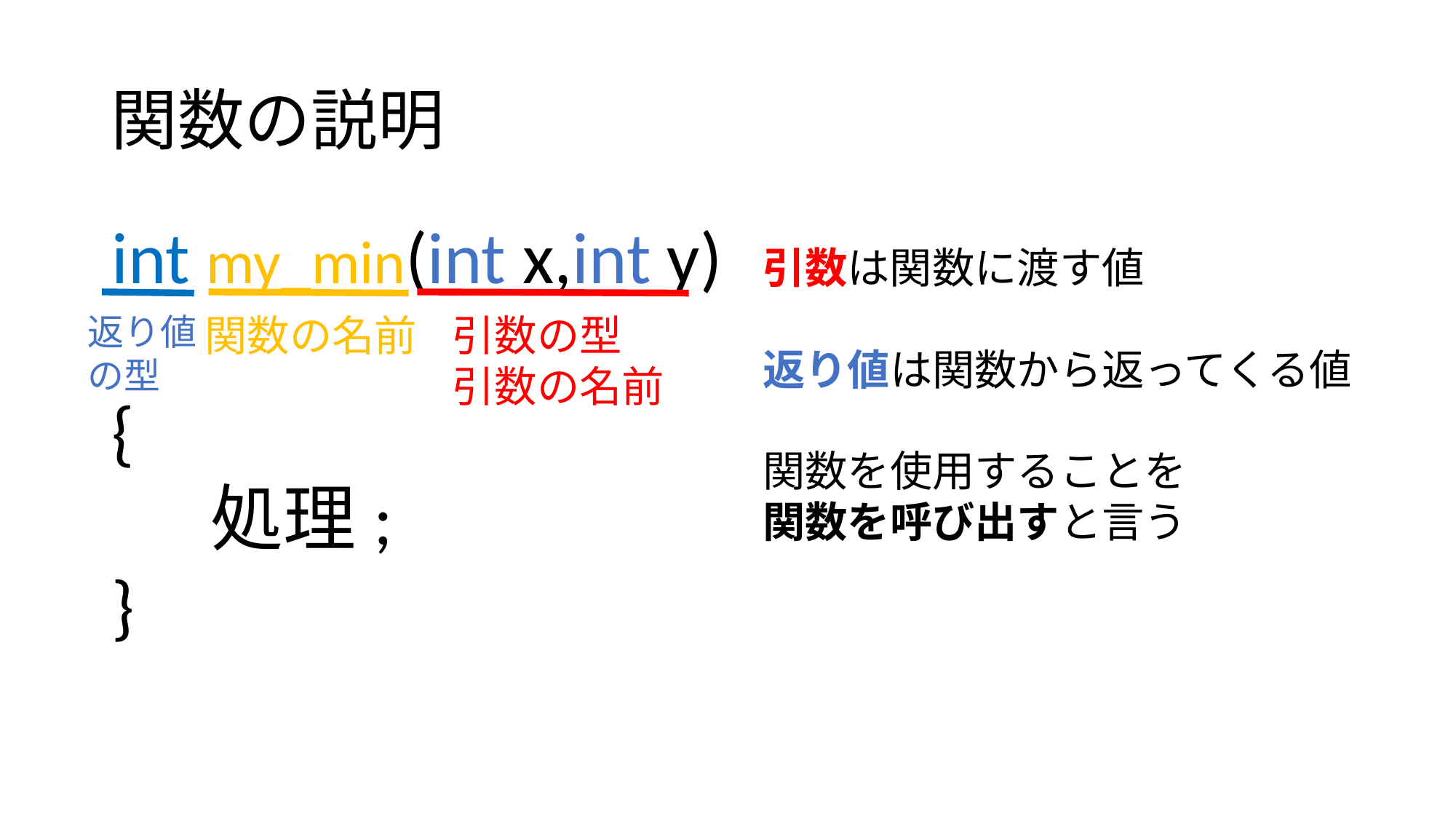

# 関数の説明

int my_min(int x,int y)

{
     処理;
}
引数は関数に渡す値

返り値は関数から返ってくる値

関数を使用することを
関数を呼び出すと言う
返り値
の型

引数の型
引数の名前
関数の名前